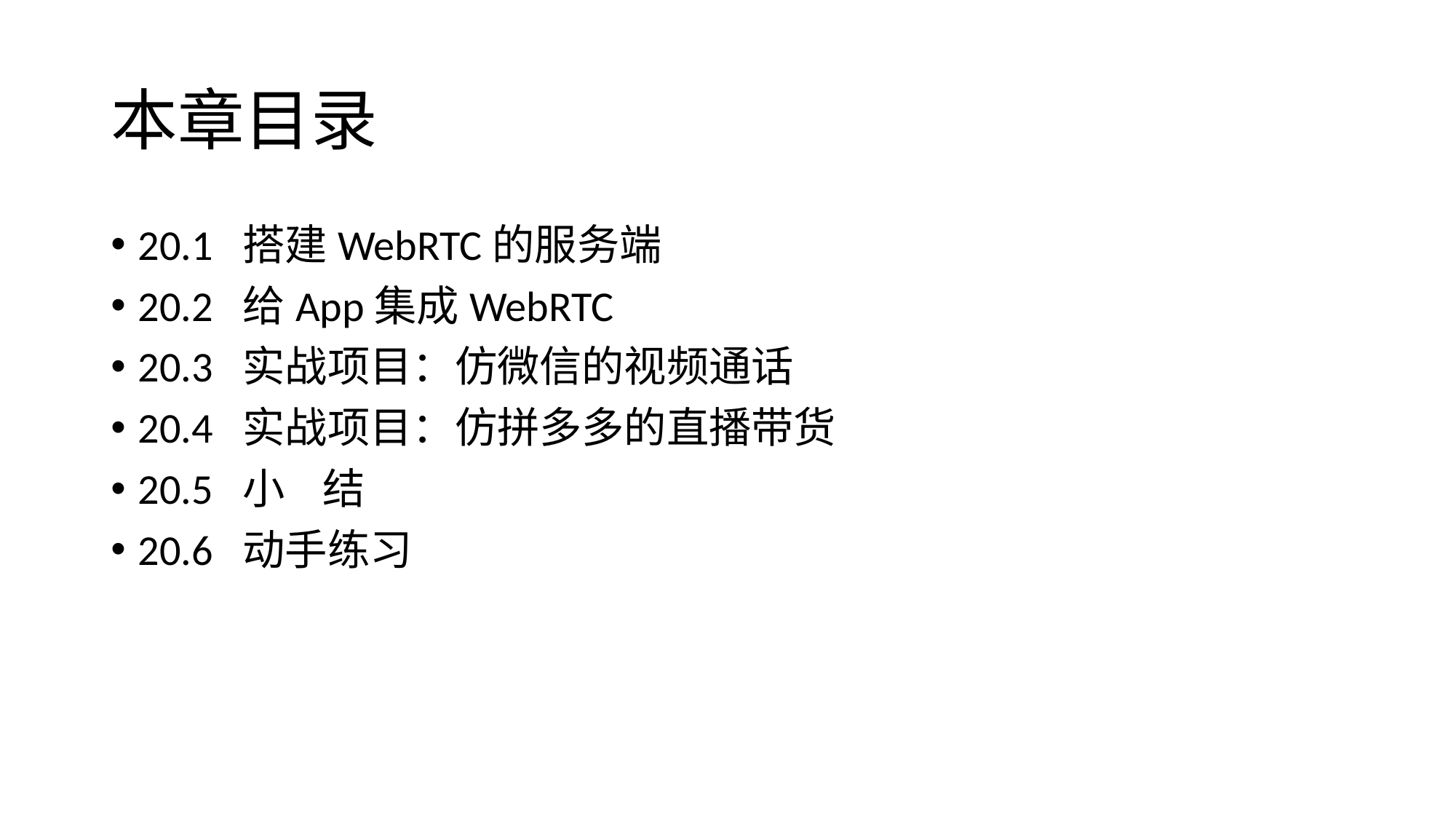

# 本章目录
20.1  搭建WebRTC的服务端
20.2  给App集成WebRTC
20.3  实战项目：仿微信的视频通话
20.4  实战项目：仿拼多多的直播带货
20.5  小    结
20.6  动手练习